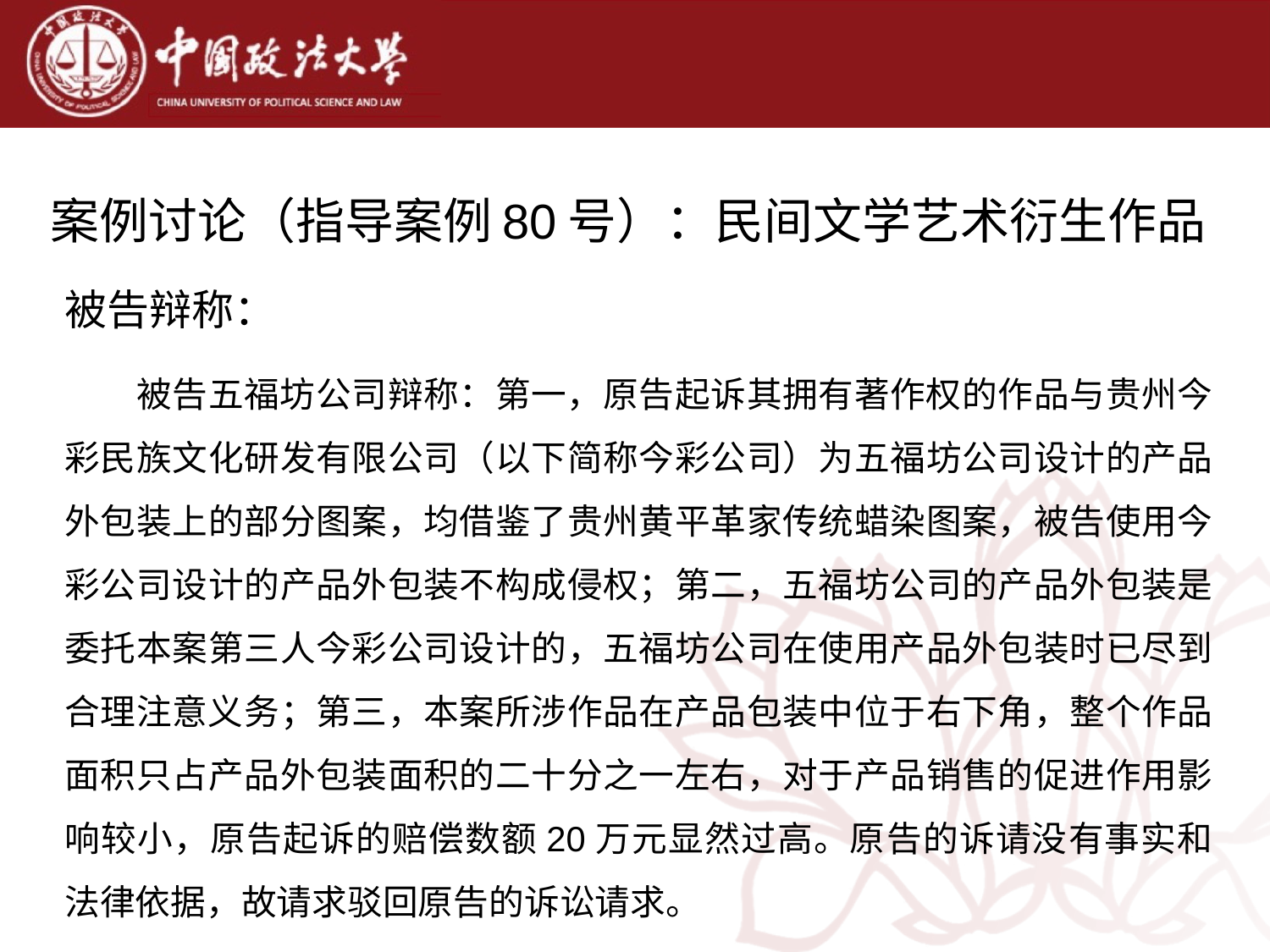

# 案例讨论（指导案例80号）：民间文学艺术衍生作品
被告辩称：
　　被告五福坊公司辩称：第一，原告起诉其拥有著作权的作品与贵州今彩民族文化研发有限公司（以下简称今彩公司）为五福坊公司设计的产品外包装上的部分图案，均借鉴了贵州黄平革家传统蜡染图案，被告使用今彩公司设计的产品外包装不构成侵权；第二，五福坊公司的产品外包装是委托本案第三人今彩公司设计的，五福坊公司在使用产品外包装时已尽到合理注意义务；第三，本案所涉作品在产品包装中位于右下角，整个作品面积只占产品外包装面积的二十分之一左右，对于产品销售的促进作用影响较小，原告起诉的赔偿数额20万元显然过高。原告的诉请没有事实和法律依据，故请求驳回原告的诉讼请求。